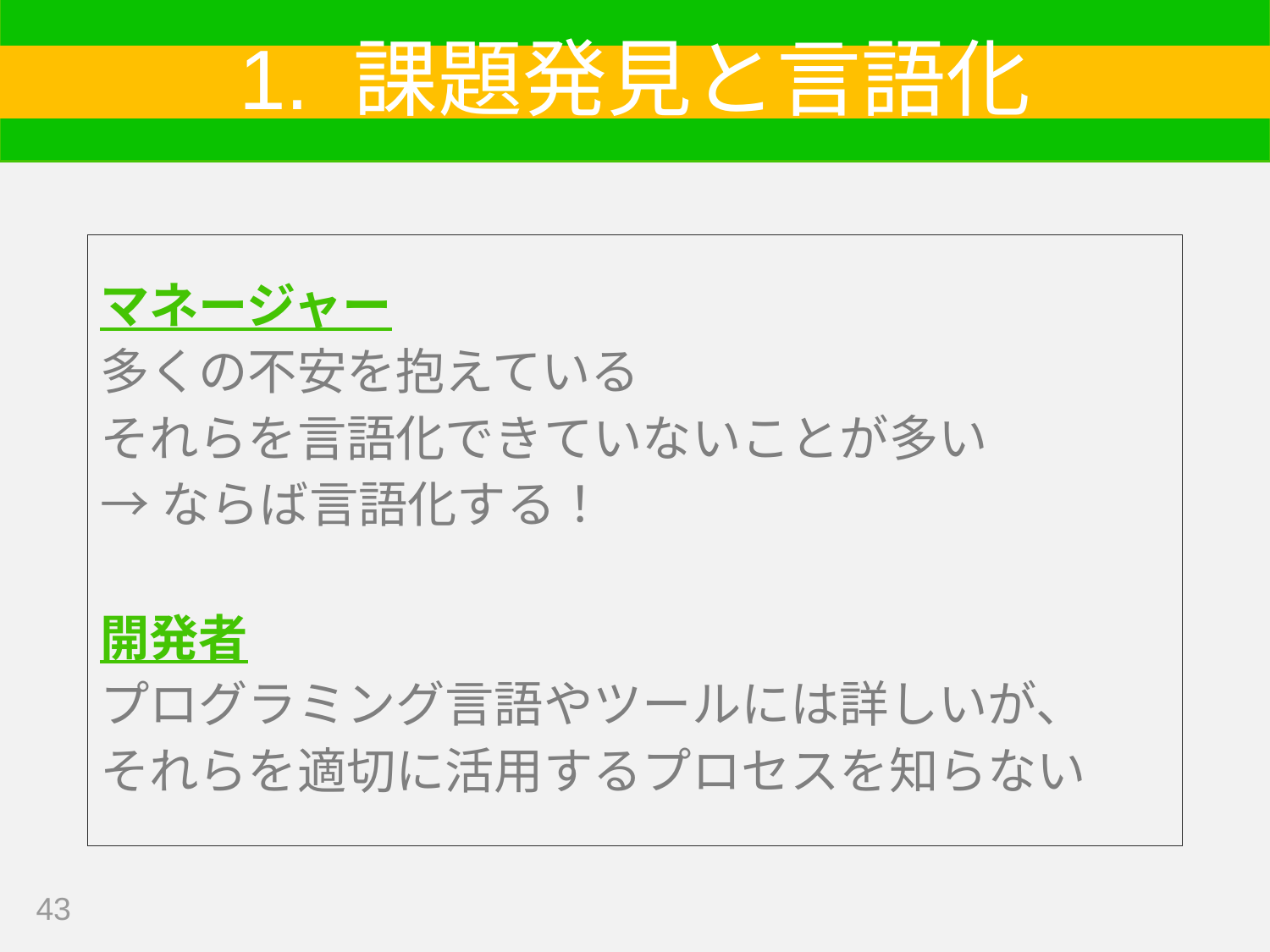

# 1. 課題発見と言語化
マネージャー
多くの不安を抱えている
それらを言語化できていないことが多い
→ならば言語化する！

開発者
プログラミング言語やツールには詳しいが、
それらを適切に活用するプロセスを知らない
43